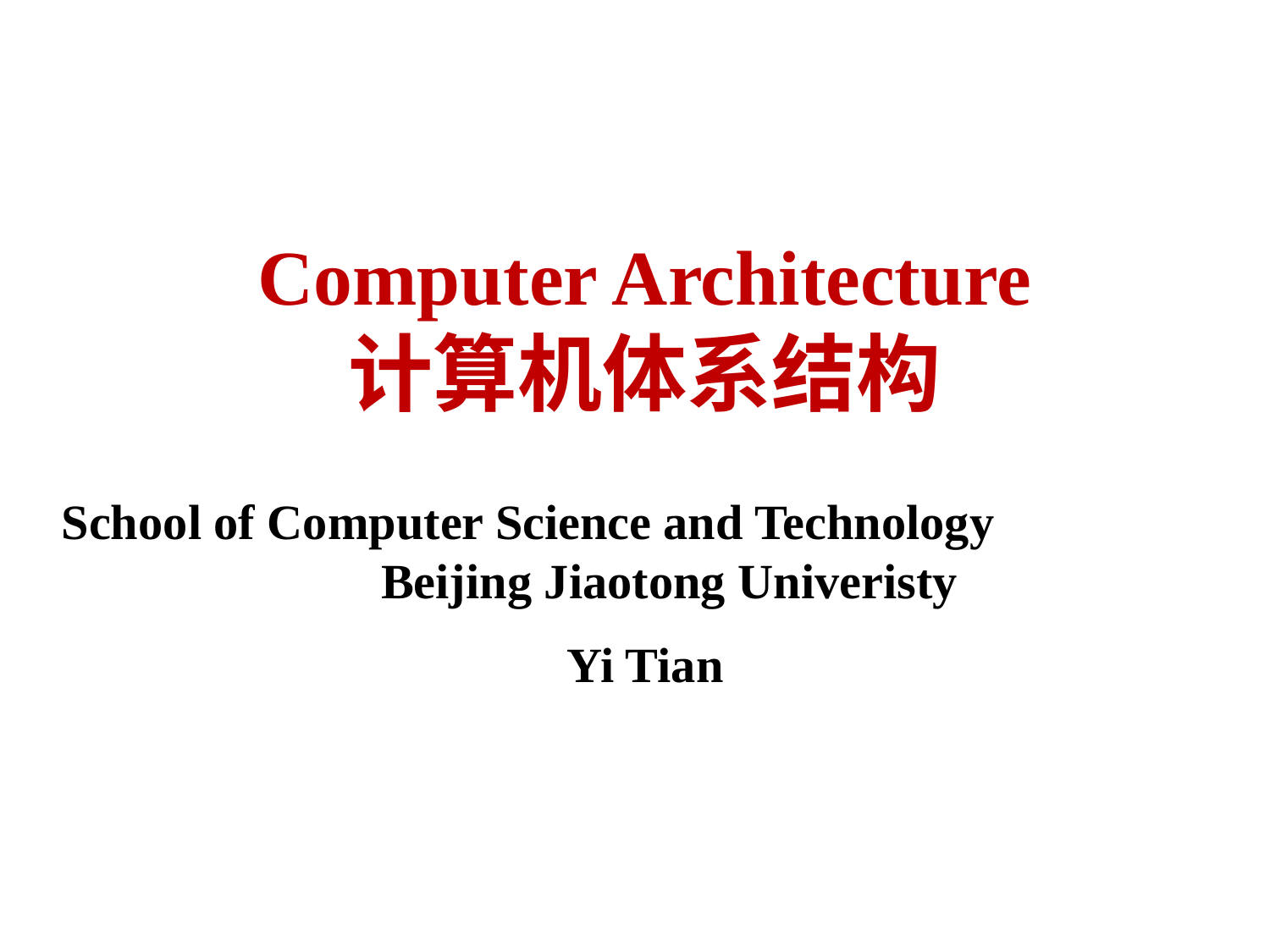

# Computer Architecture 计算机体系结构
School of Computer Science and Technology                        Beijing Jiaotong Univeristy
Yi Tian